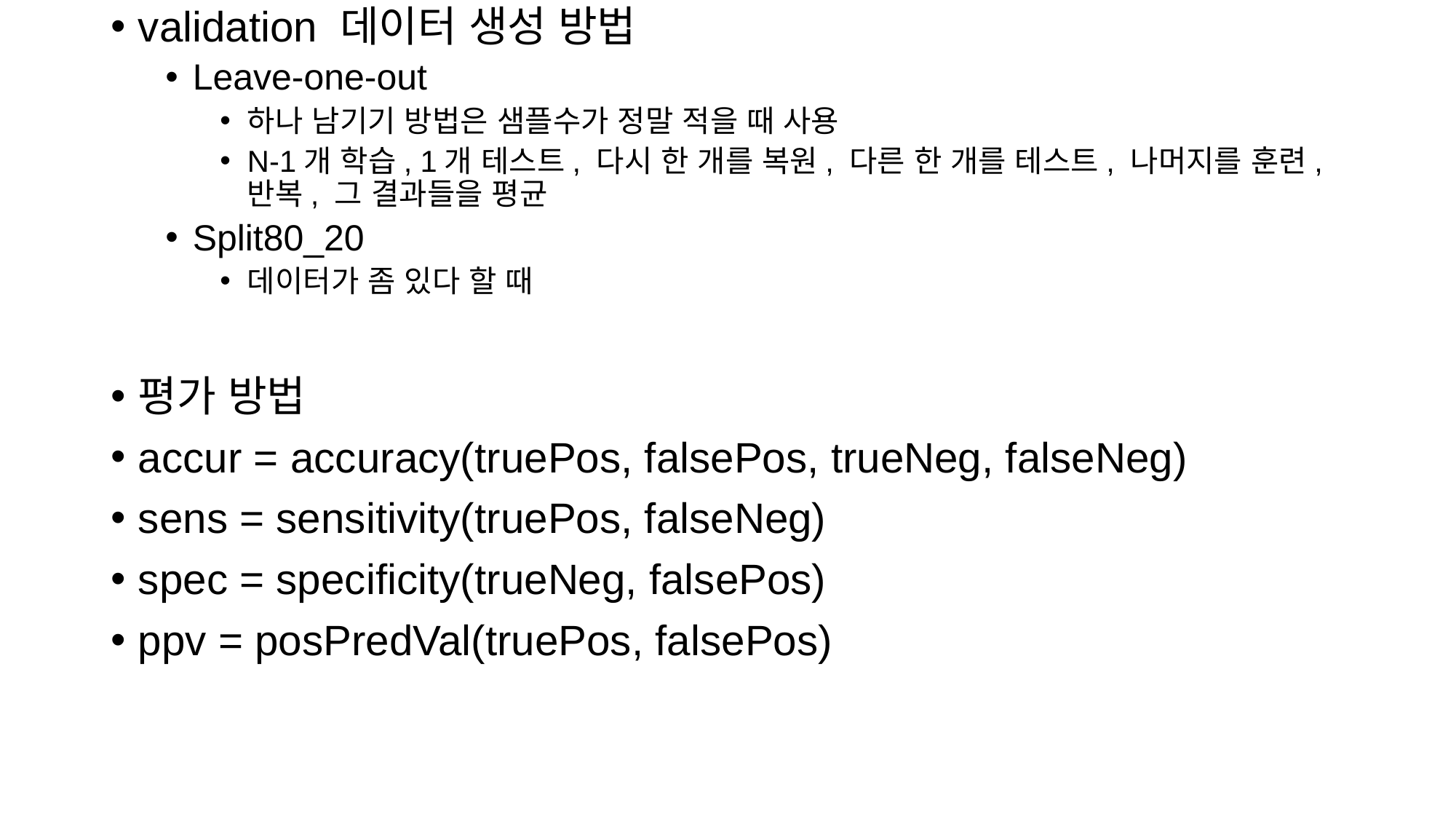

validation 데이터 생성 방법
Leave-one-out
하나 남기기 방법은 샘플수가 정말 적을 때 사용
N-1개 학습, 1개 테스트, 다시 한 개를 복원, 다른 한 개를 테스트, 나머지를 훈련, 반복, 그 결과들을 평균
Split80_20
데이터가 좀 있다 할 때

평가 방법
accur = accuracy(truePos, falsePos, trueNeg, falseNeg)
sens = sensitivity(truePos, falseNeg)
spec = specificity(trueNeg, falsePos)
ppv = posPredVal(truePos, falsePos)